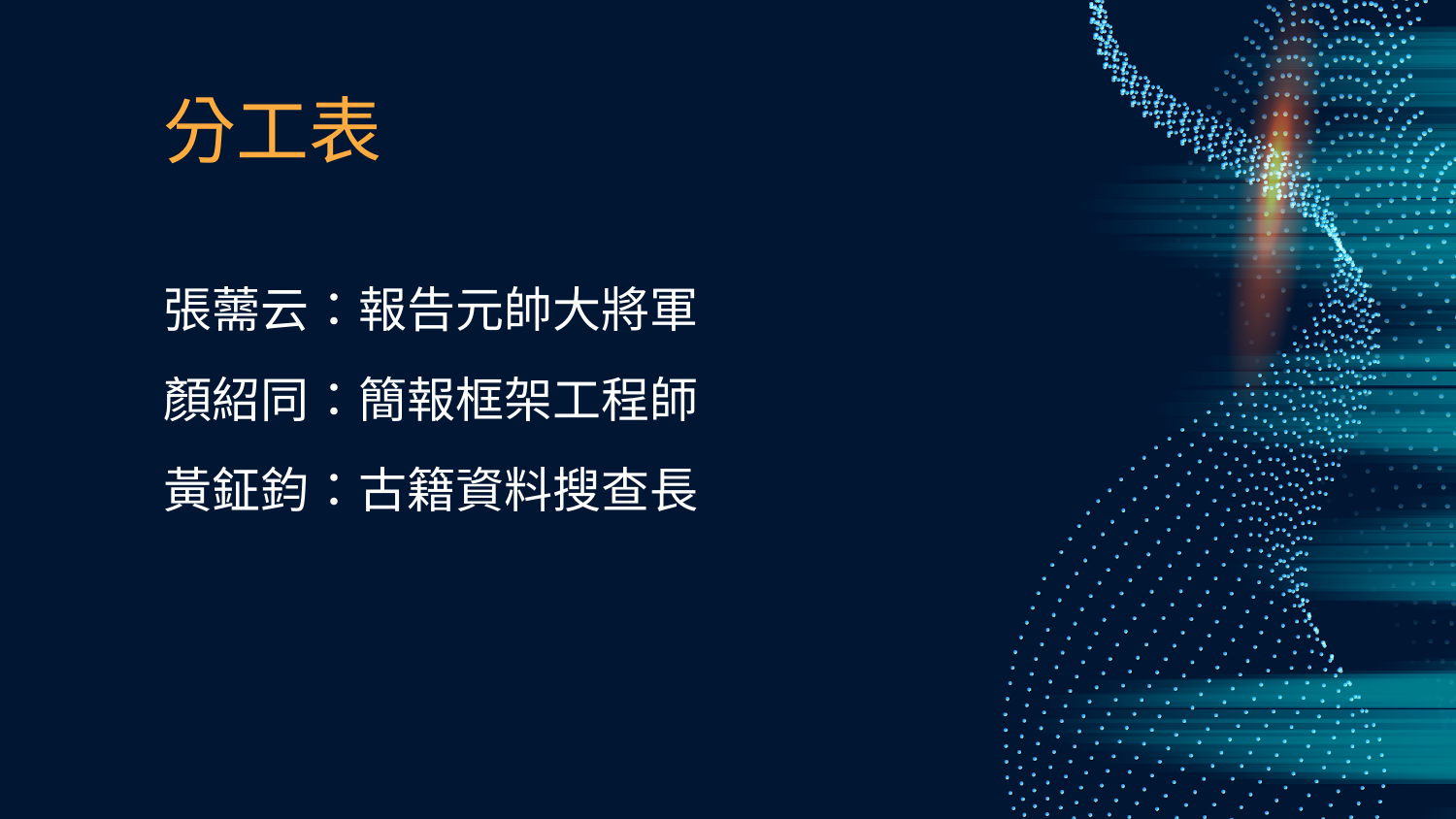

# 分工表
張薷云：報告元帥大將軍
顏紹同：簡報框架工程師
黃鉦鈞：古籍資料搜查長